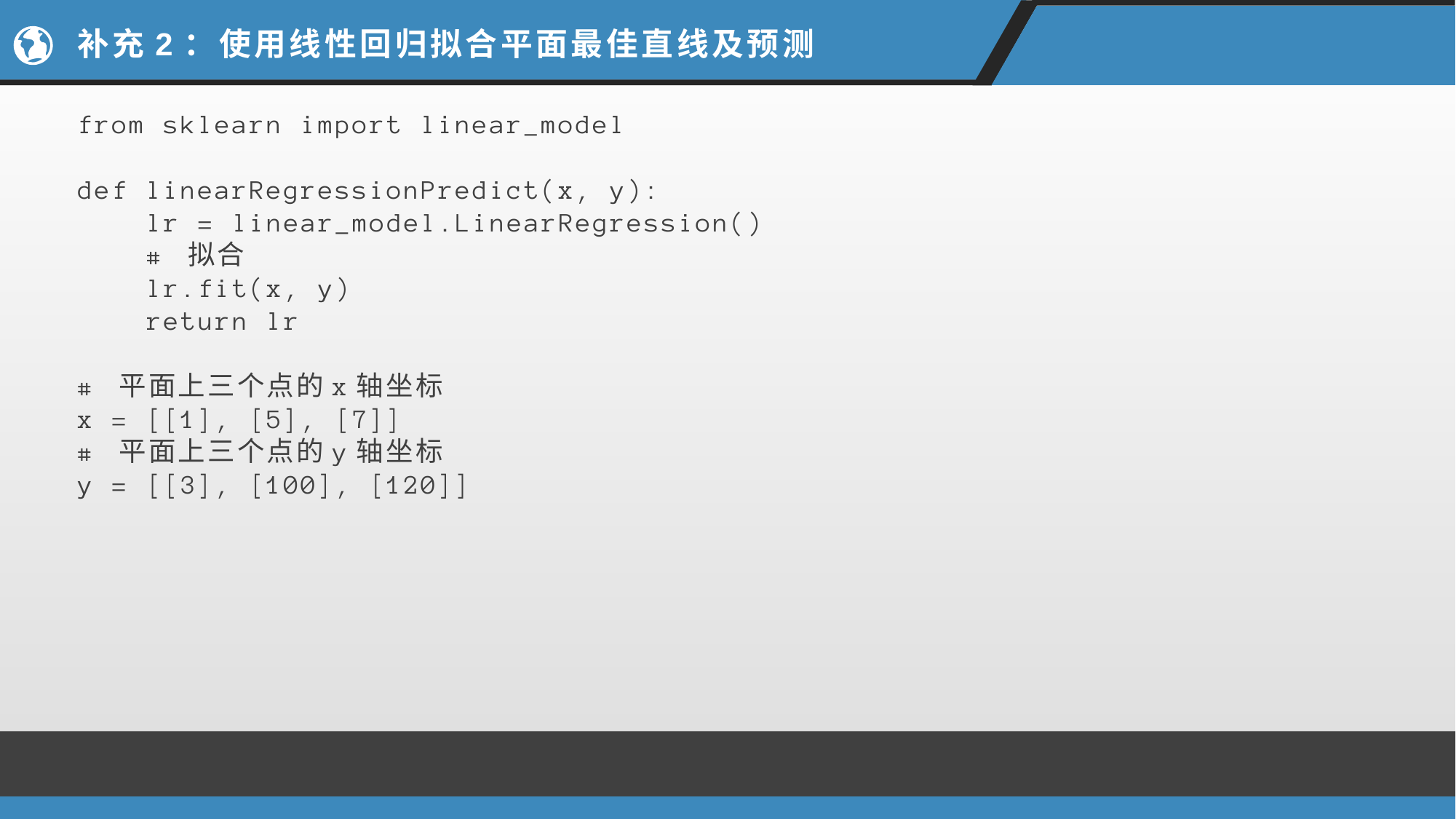

# 补充2：使用线性回归拟合平面最佳直线及预测

from sklearn import linear_model

def linearRegressionPredict(x, y):
    lr = linear_model.LinearRegression()
    # 拟合
    lr.fit(x, y)
    return lr

# 平面上三个点的x轴坐标
x = [[1], [5], [7]]
# 平面上三个点的y轴坐标
y = [[3], [100], [120]]